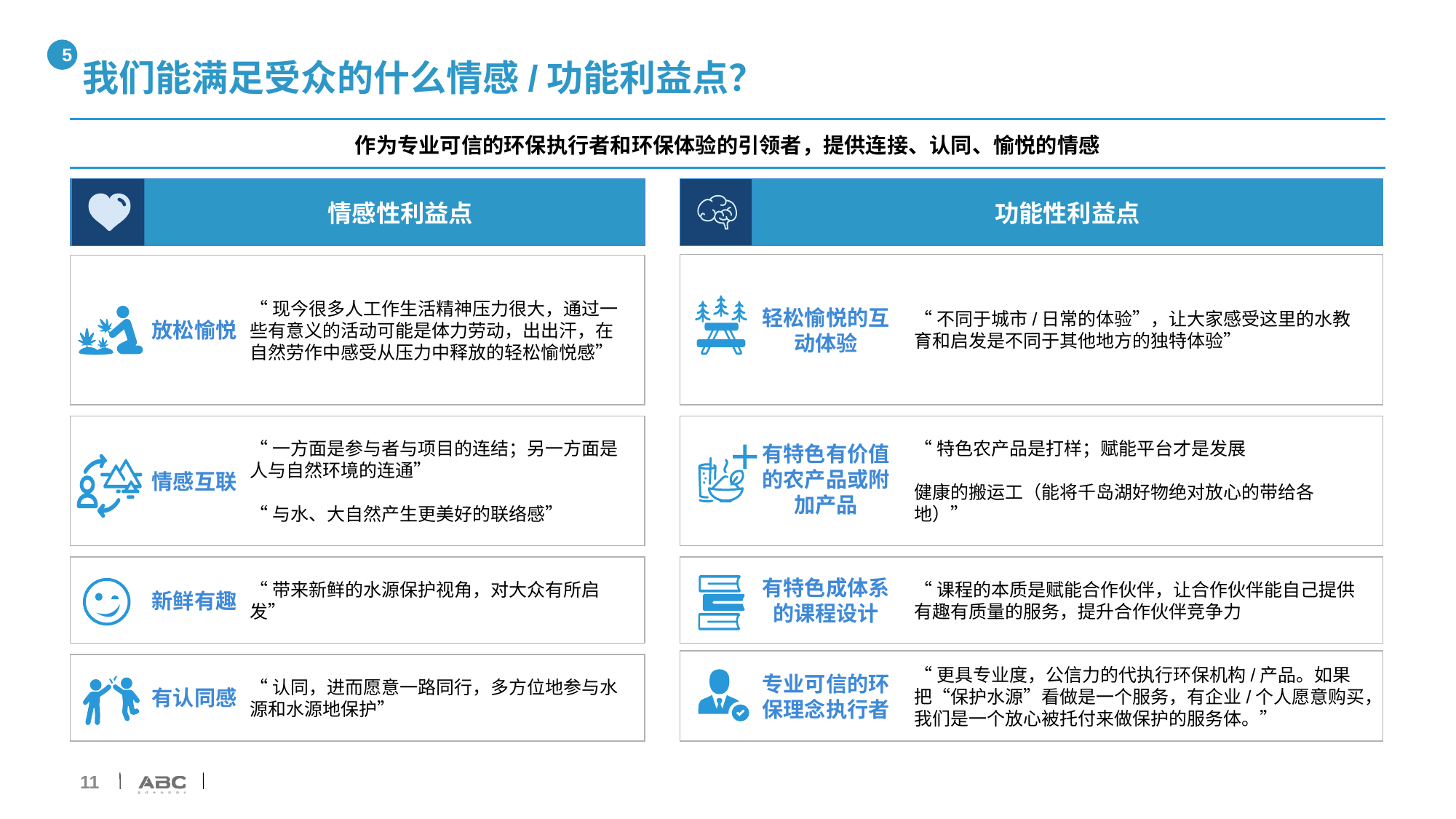

5
# 我们能满足受众的什么情感/功能利益点？
作为专业可信的环保执行者和环保体验的引领者，提供连接、认同、愉悦的情感

情感性利益点
功能性利益点

“不同于城市/日常的体验”，让大家感受这里的水教育和启发是不同于其他地方的独特体验”
轻松愉悦的互动体验

“现今很多人工作生活精神压力很大，通过一些有意义的活动可能是体力劳动，出出汗，在自然劳作中感受从压力中释放的轻松愉悦感”
放松愉悦

“特色农产品是打样；赋能平台才是发展

健康的搬运工（能将千岛湖好物绝对放心的带给各地）”
有特色有价值的农产品或附加产品

“一方面是参与者与项目的连结；另一方面是人与自然环境的连通”

“与水、大自然产生更美好的联络感”
情感互联

“带来新鲜的水源保护视角，对大众有所启发”
新鲜有趣
“课程的本质是赋能合作伙伴，让合作伙伴能自己提供有趣有质量的服务，提升合作伙伴竞争力
有特色成体系的课程设计

“更具专业度，公信力的代执行环保机构/产品。如果把“保护水源”看做是一个服务，有企业/个人愿意购买，我们是一个放心被托付来做保护的服务体。”

专业可信的环保理念执行者
“认同，进而愿意一路同行，多方位地参与水源和水源地保护”
有认同感

11